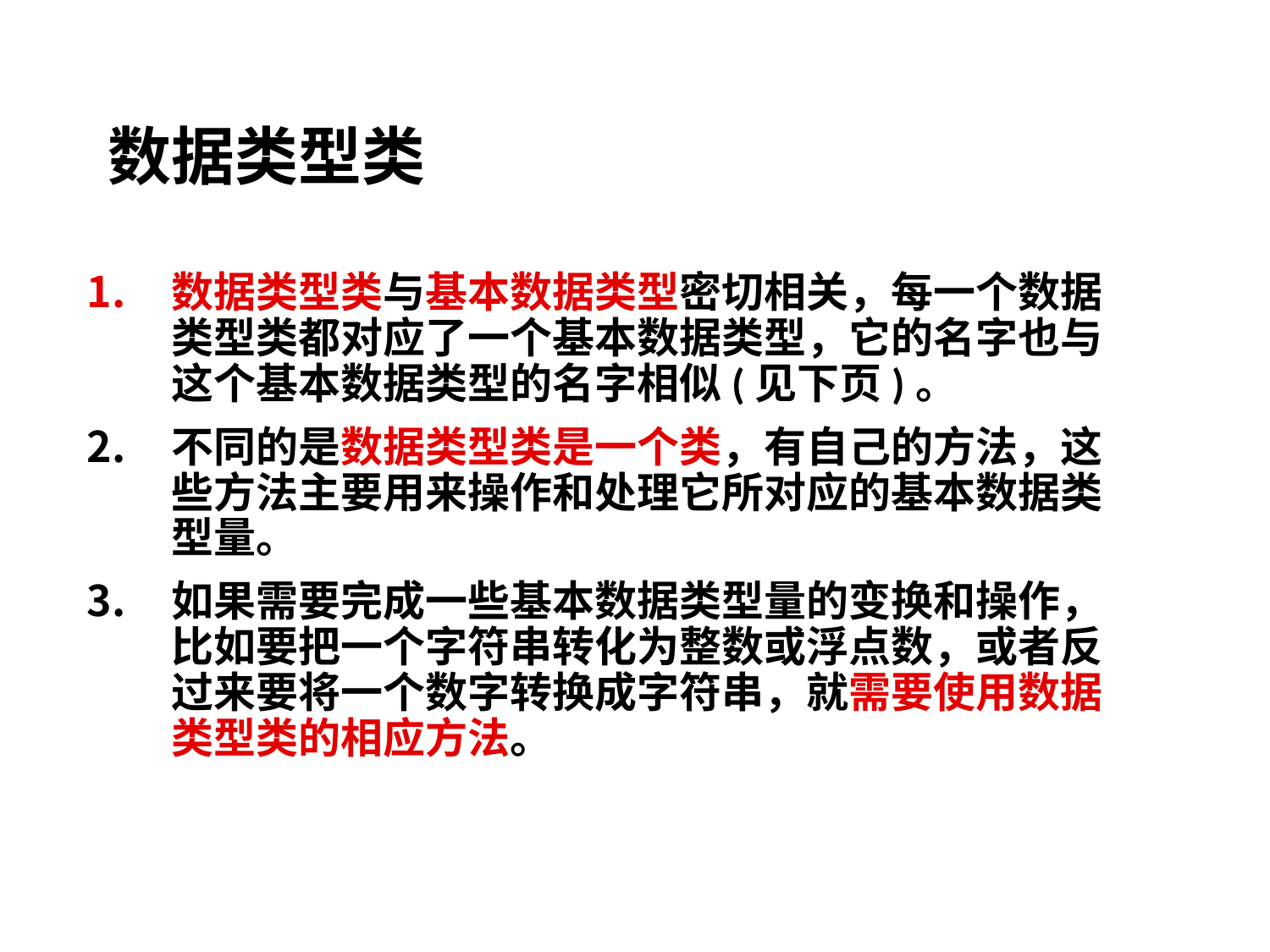

# 数据类型类
数据类型类与基本数据类型密切相关，每一个数据类型类都对应了一个基本数据类型，它的名字也与这个基本数据类型的名字相似(见下页)。
不同的是数据类型类是一个类，有自己的方法，这些方法主要用来操作和处理它所对应的基本数据类型量。
如果需要完成一些基本数据类型量的变换和操作，比如要把一个字符串转化为整数或浮点数，或者反过来要将一个数字转换成字符串，就需要使用数据类型类的相应方法。